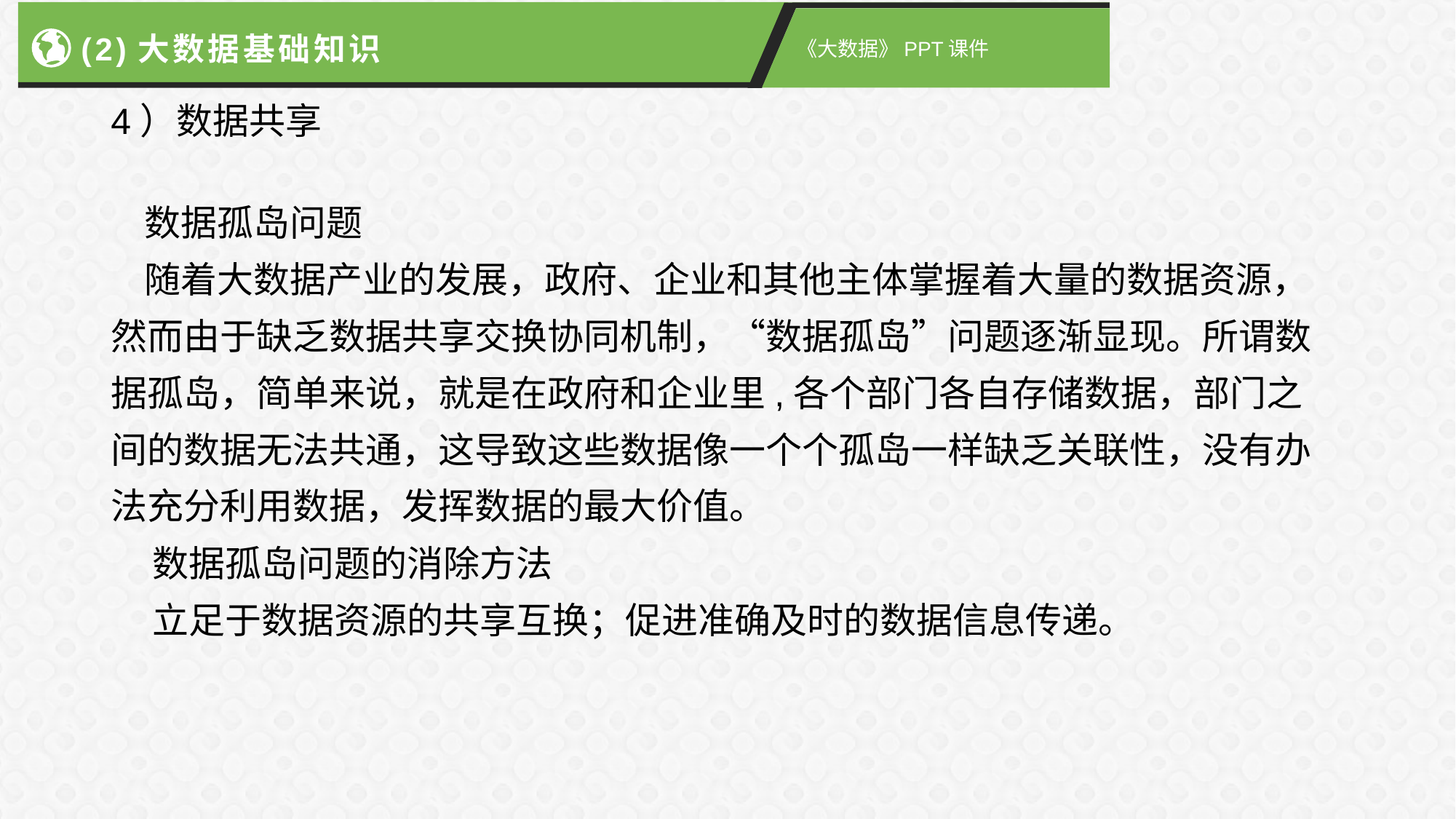

# 4）数据共享

(2)大数据基础知识

《大数据》PPT课件
   数据孤岛问题
   随着大数据产业的发展，政府、企业和其他主体掌握着大量的数据资源，然而由于缺乏数据共享交换协同机制，“数据孤岛”问题逐渐显现。所谓数据孤岛，简单来说，就是在政府和企业里,各个部门各自存储数据，部门之间的数据无法共通，这导致这些数据像一个个孤岛一样缺乏关联性，没有办法充分利用数据，发挥数据的最大价值。
    数据孤岛问题的消除方法
    立足于数据资源的共享互换；促进准确及时的数据信息传递。